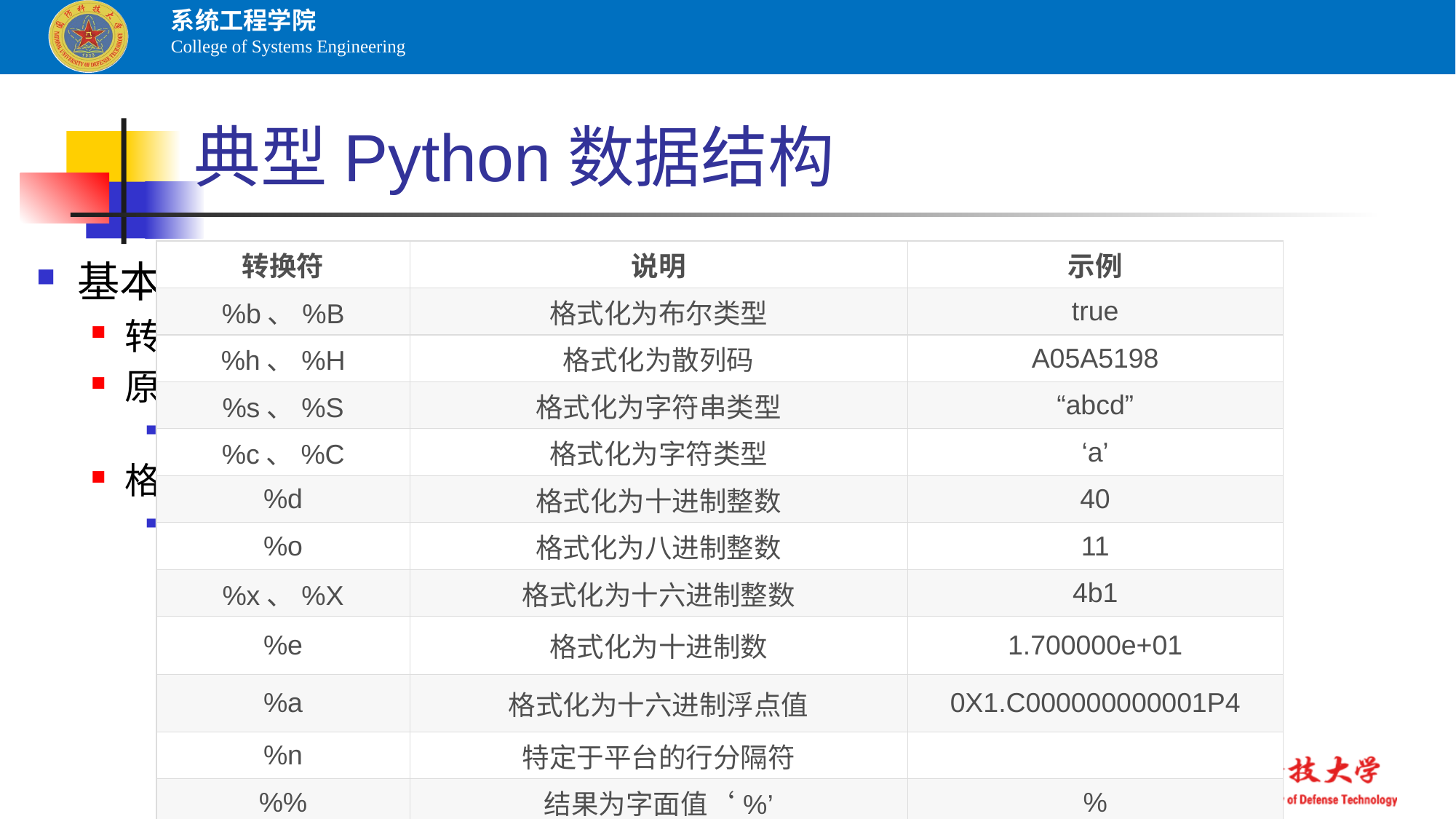

# 典型Python数据结构
| 转换符 | 说明 | 示例 |
| --- | --- | --- |
| %b、%B | 格式化为布尔类型 | true |
| %h、%H | 格式化为散列码 | A05A5198 |
| %s、%S | 格式化为字符串类型 | “abcd” |
| %c、%C | 格式化为字符类型 | ‘a’ |
| %d | 格式化为十进制整数 | 40 |
| %o | 格式化为八进制整数 | 11 |
| %x、%X | 格式化为十六进制整数 | 4b1 |
| %e | 格式化为十进制数 | 1.700000e+01 |
| %a | 格式化为十六进制浮点值 | 0X1.C000000000001P4 |
| %n | 特定于平台的行分隔符 |  |
| %% | 结果为字面值‘%’ | % |
基本数据类型-字串形态
转义字符
原始字符串操作
字符前加r, r’string’ – 默认不转义
格式化字符串输出
>> print("My name is %s and weight is %d kg!" % ('Z', 21) )
    My name is Z and weight is 21 kg!